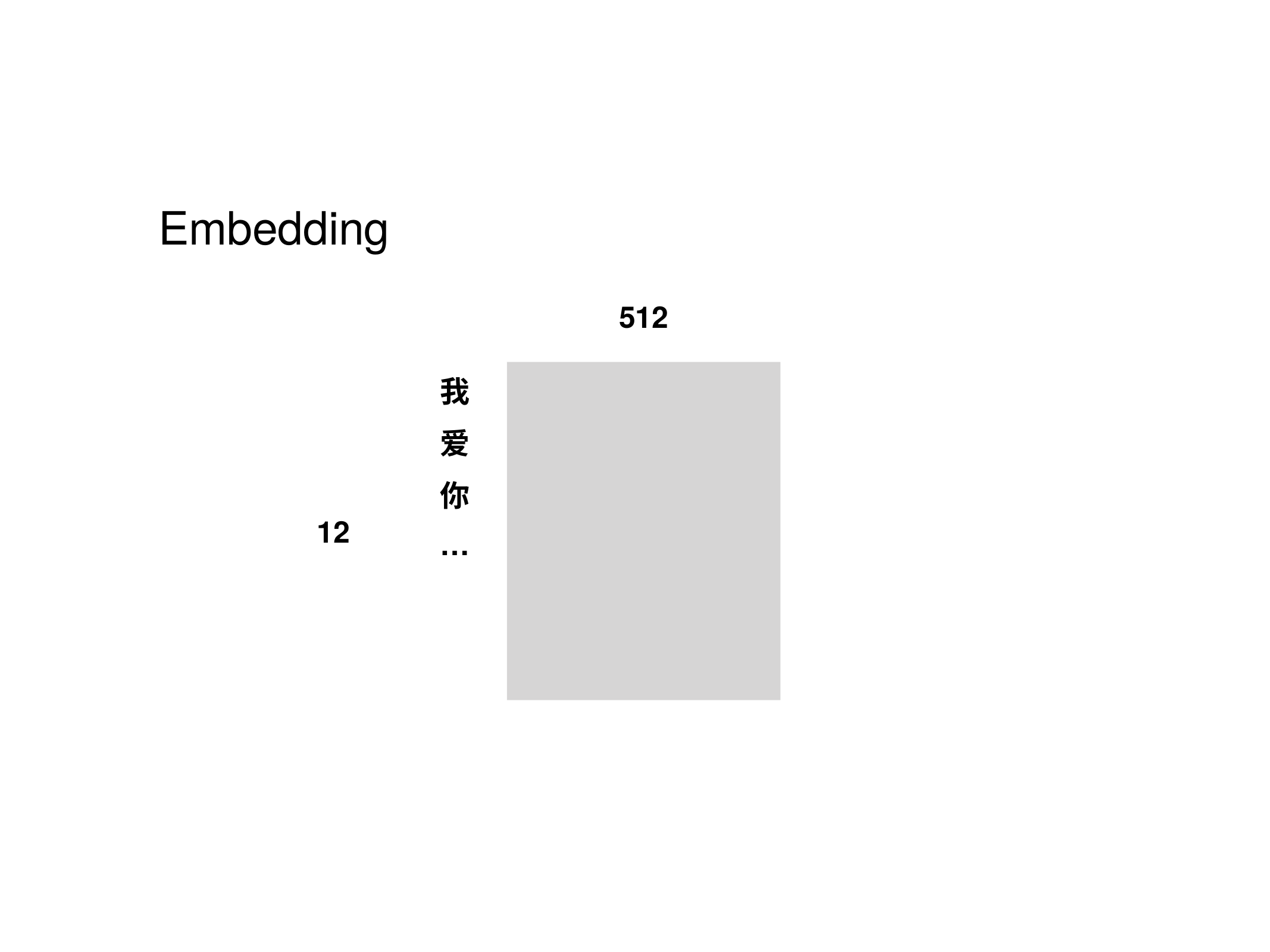

Embedding
512

我
爱
你
12
…